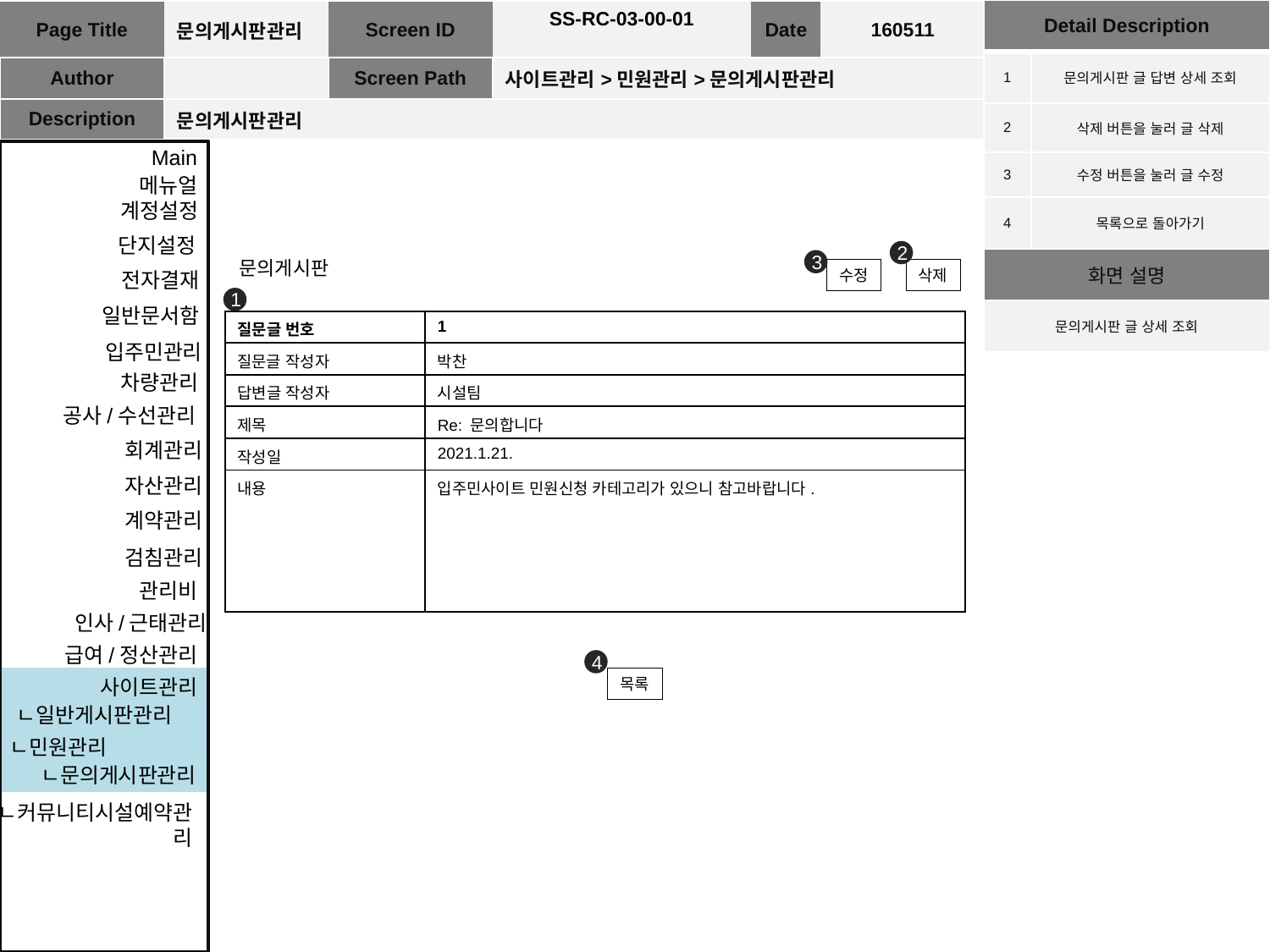

| Detail Description |  |
| --- | --- |
| 1 | 문의게시판 글 답변 상세 조회 |
| 2 | 삭제 버튼을 눌러 글 삭제 |
| 3 | 수정 버튼을 눌러 글 수정 |
| 4 | 목록으로 돌아가기 |
| 화면 설명 |  |
| 문의게시판 글 상세 조회 |  |
| Page Title | 문의게시판관리 | Screen ID | SS-RC-03-00-01 | Date | 160511 |
| --- | --- | --- | --- | --- | --- |
| Author |  | Screen Path | 사이트관리>민원관리>문의게시판관리 |  |  |
| Description | 문의게시판관리 |  |  |  |  |
Main

메뉴얼
계정설정
단지설정
2
문의게시판
3
수정
삭제
전자결재
1
일반문서함
| 질문글 번호 | 1 |
| --- | --- |
| 질문글 작성자 | 박찬 |
| 답변글 작성자 | 시설팀 |
| 제목 | Re: 문의합니다 |
| 작성일 | 2021.1.21. |
| 내용 | 입주민사이트 민원신청 카테고리가 있으니 참고바랍니다. |
입주민관리
차량관리
공사/수선관리
회계관리
자산관리
계약관리
검침관리
관리비
인사/근태관리
급여/정산관리
4

사이트관리
목록
ㄴ일반게시판관리
ㄴ민원관리
ㄴ문의게시판관리
ㄴ커뮤니티시설예약관리